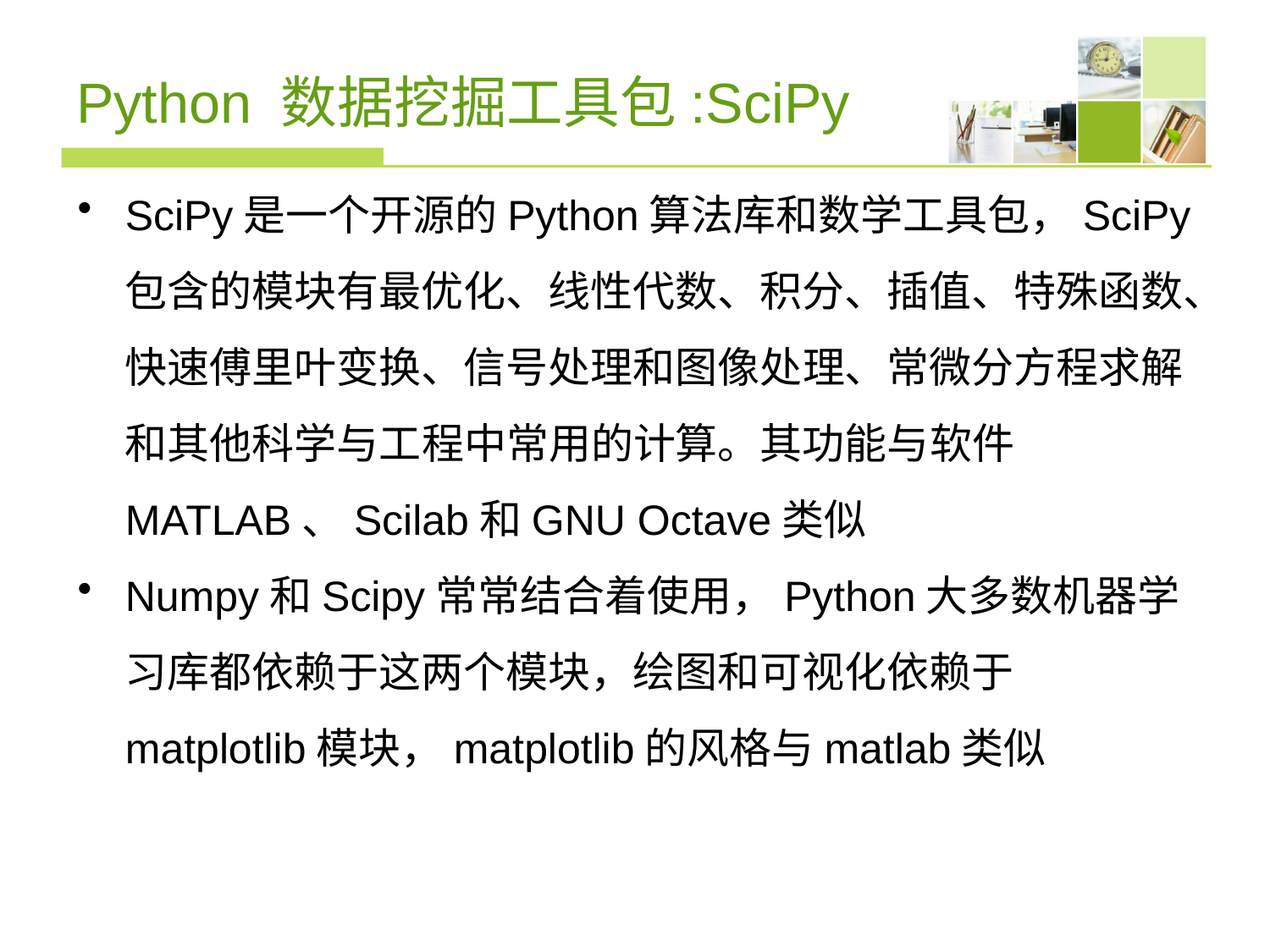

# Python 数据挖掘工具包:SciPy
SciPy是一个开源的Python算法库和数学工具包，SciPy包含的模块有最优化、线性代数、积分、插值、特殊函数、快速傅里叶变换、信号处理和图像处理、常微分方程求解和其他科学与工程中常用的计算。其功能与软件MATLAB、Scilab和GNU Octave类似
Numpy和Scipy常常结合着使用，Python大多数机器学习库都依赖于这两个模块，绘图和可视化依赖于matplotlib模块，matplotlib的风格与matlab类似